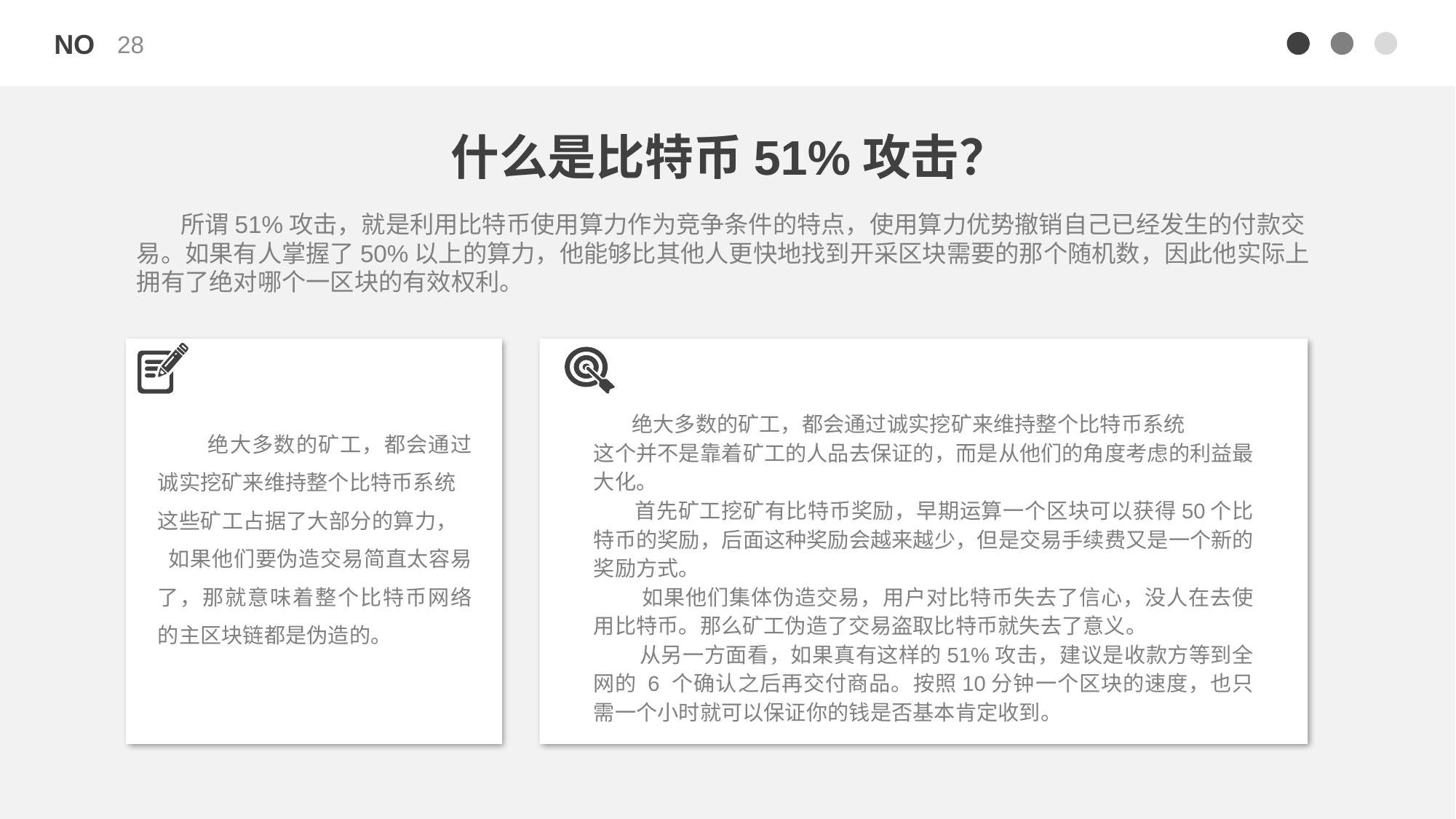

28
什么是比特币51%攻击？
       所谓51%攻击，就是利用比特币使用算力作为竞争条件的特点，使用算力优势撤销自己已经发生的付款交易。如果有人掌握了50%以上的算力，他能够比其他人更快地找到开采区块需要的那个随机数，因此他实际上拥有了绝对哪个一区块的有效权利。

        绝大多数的矿工，都会通过诚实挖矿来维持整个比特币系统
这些矿工占据了大部分的算力，      如果他们要伪造交易简直太容易了，那就意味着整个比特币网络的主区块链都是伪造的。

       绝大多数的矿工，都会通过诚实挖矿来维持整个比特币系统
这个并不是靠着矿工的人品去保证的，而是从他们的角度考虑的利益最大化。
       首先矿工挖矿有比特币奖励，早期运算一个区块可以获得50个比特币的奖励，后面这种奖励会越来越少，但是交易手续费又是一个新的奖励方式。
        如果他们集体伪造交易，用户对比特币失去了信心，没人在去使用比特币。那么矿工伪造了交易盗取比特币就失去了意义。
        从另一方面看，如果真有这样的51%攻击，建议是收款方等到全网的 6 个确认之后再交付商品。按照10分钟一个区块的速度，也只需一个小时就可以保证你的钱是否基本肯定收到。